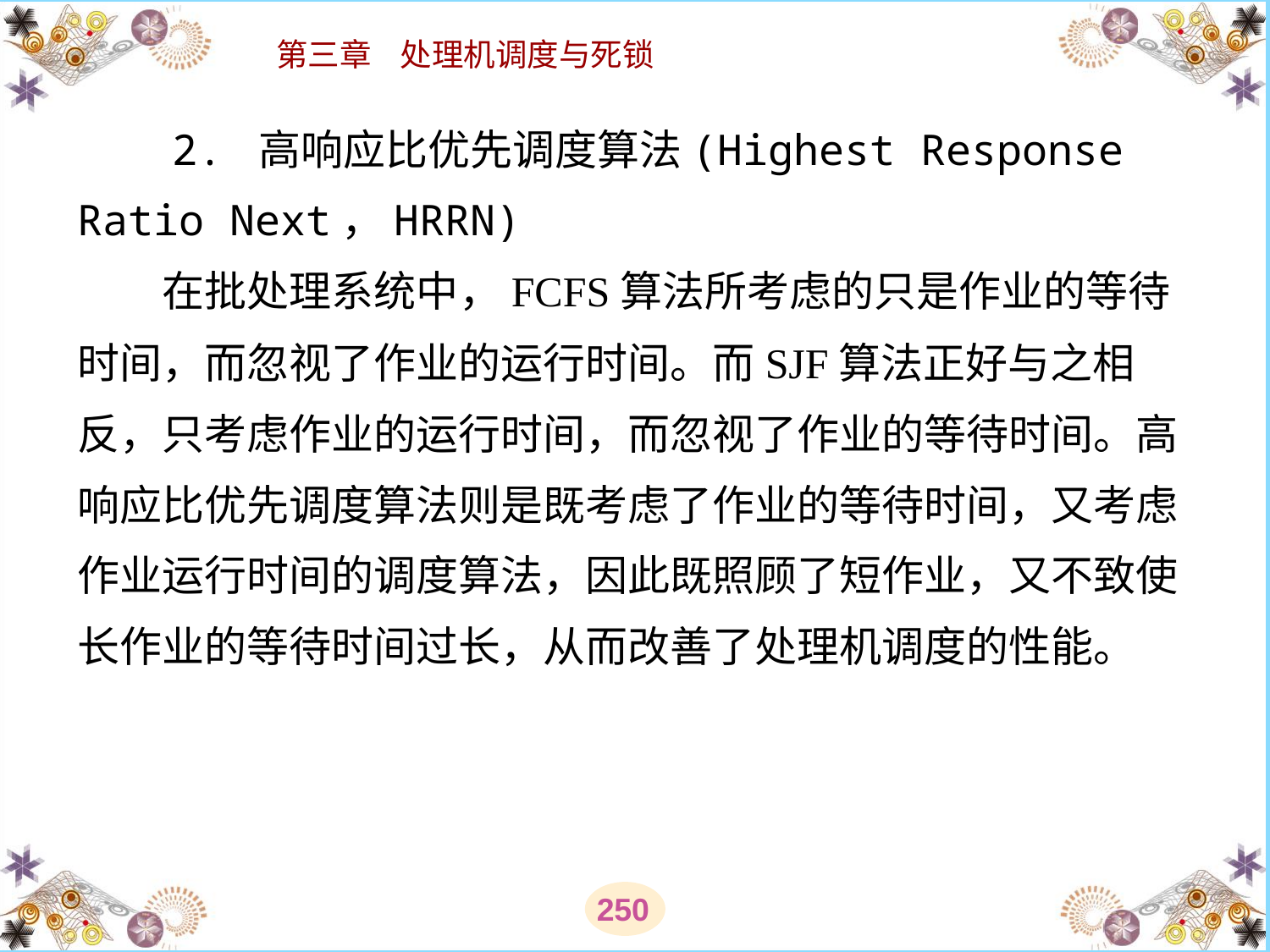

# 2. 高响应比优先调度算法(Highest Response Ratio Next，HRRN) 　　在批处理系统中，FCFS算法所考虑的只是作业的等待时间，而忽视了作业的运行时间。而SJF算法正好与之相反，只考虑作业的运行时间，而忽视了作业的等待时间。高响应比优先调度算法则是既考虑了作业的等待时间，又考虑作业运行时间的调度算法，因此既照顾了短作业，又不致使长作业的等待时间过长，从而改善了处理机调度的性能。